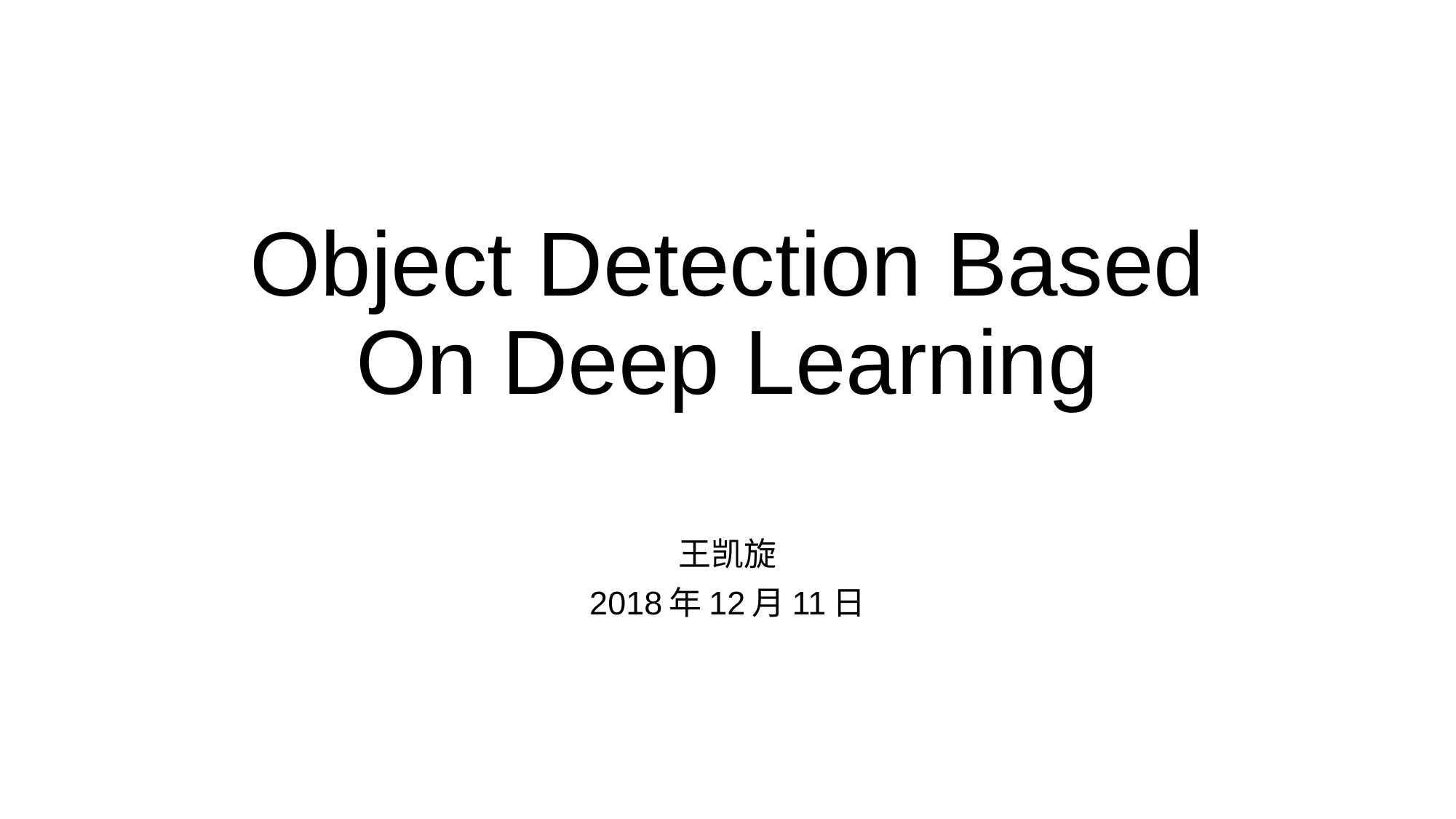

# Object Detection Based On Deep Learning

王凯旋
2018年12月11日